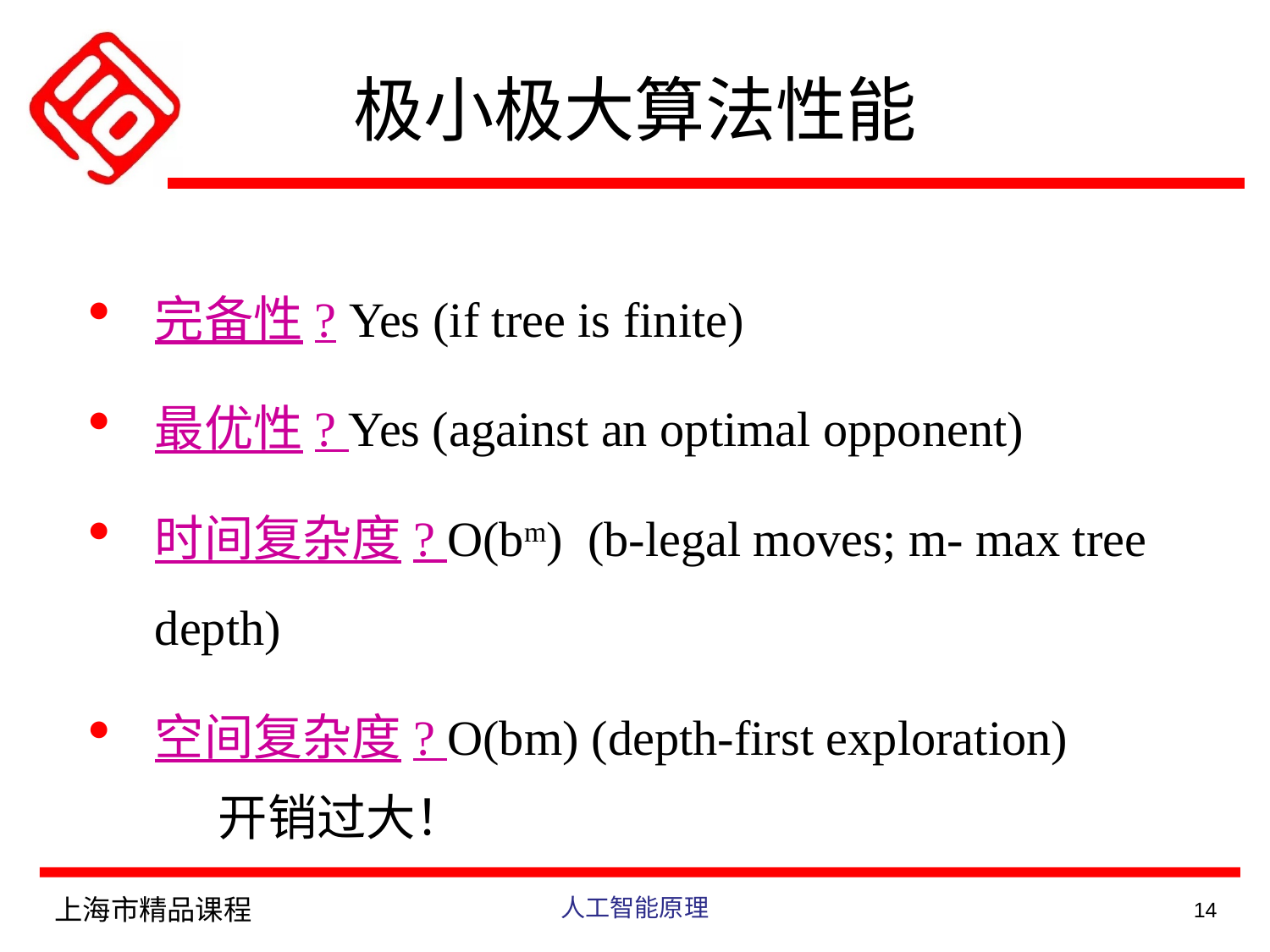

极小极大算法性能

完备性? Yes (if tree is finite)
最优性? Yes (against an optimal opponent)
时间复杂度? O(bm)  (b-legal moves; m- max tree depth)
空间复杂度? O(bm) (depth-first exploration)
	开销过大！
上海市精品课程
人工智能原理
14